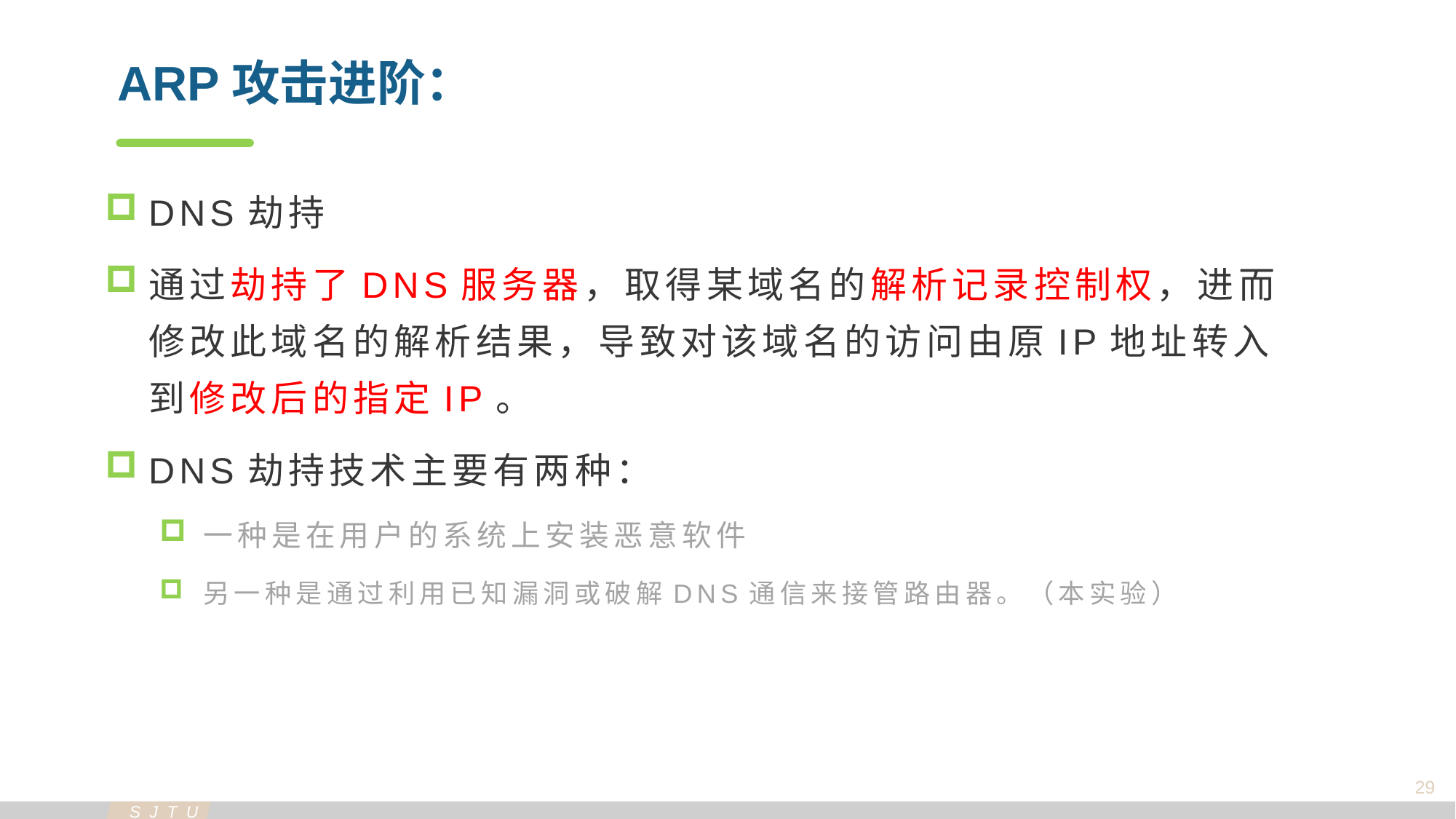

ARP攻击进阶：
DNS劫持
通过劫持了DNS服务器，取得某域名的解析记录控制权，进而修改此域名的解析结果，导致对该域名的访问由原IP地址转入到修改后的指定IP。
DNS劫持技术主要有两种：
一种是在用户的系统上安装恶意软件
另一种是通过利用已知漏洞或破解DNS通信来接管路由器。（本实验）
29